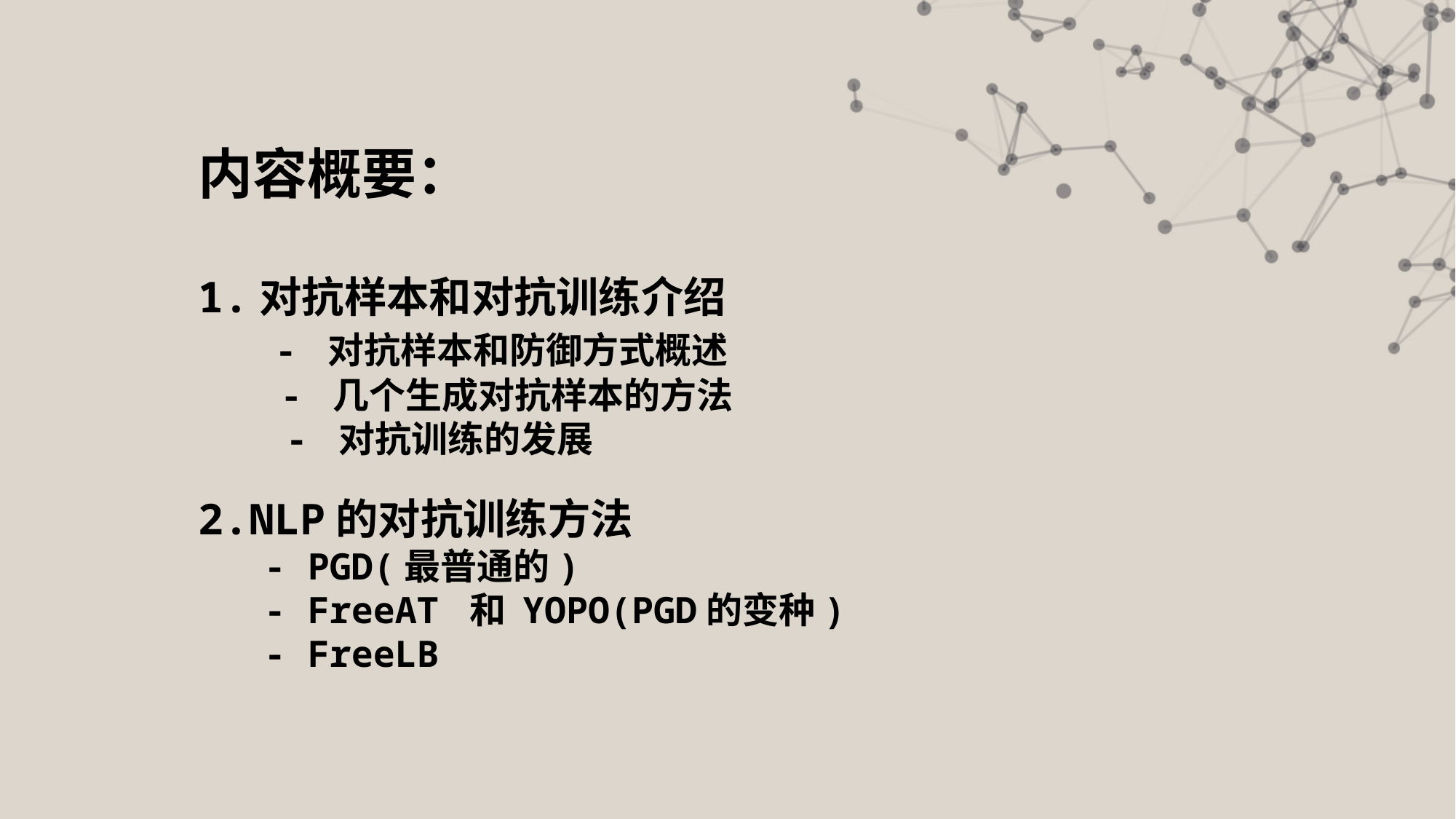

内容概要：

1.对抗样本和对抗训练介绍
   - 对抗样本和防御方式概述
     - 几个生成对抗样本的方法
    - 对抗训练的发展

2.NLP的对抗训练方法
    - PGD(最普通的)
   - FreeAT 和 YOPO(PGD的变种)
   - FreeLB